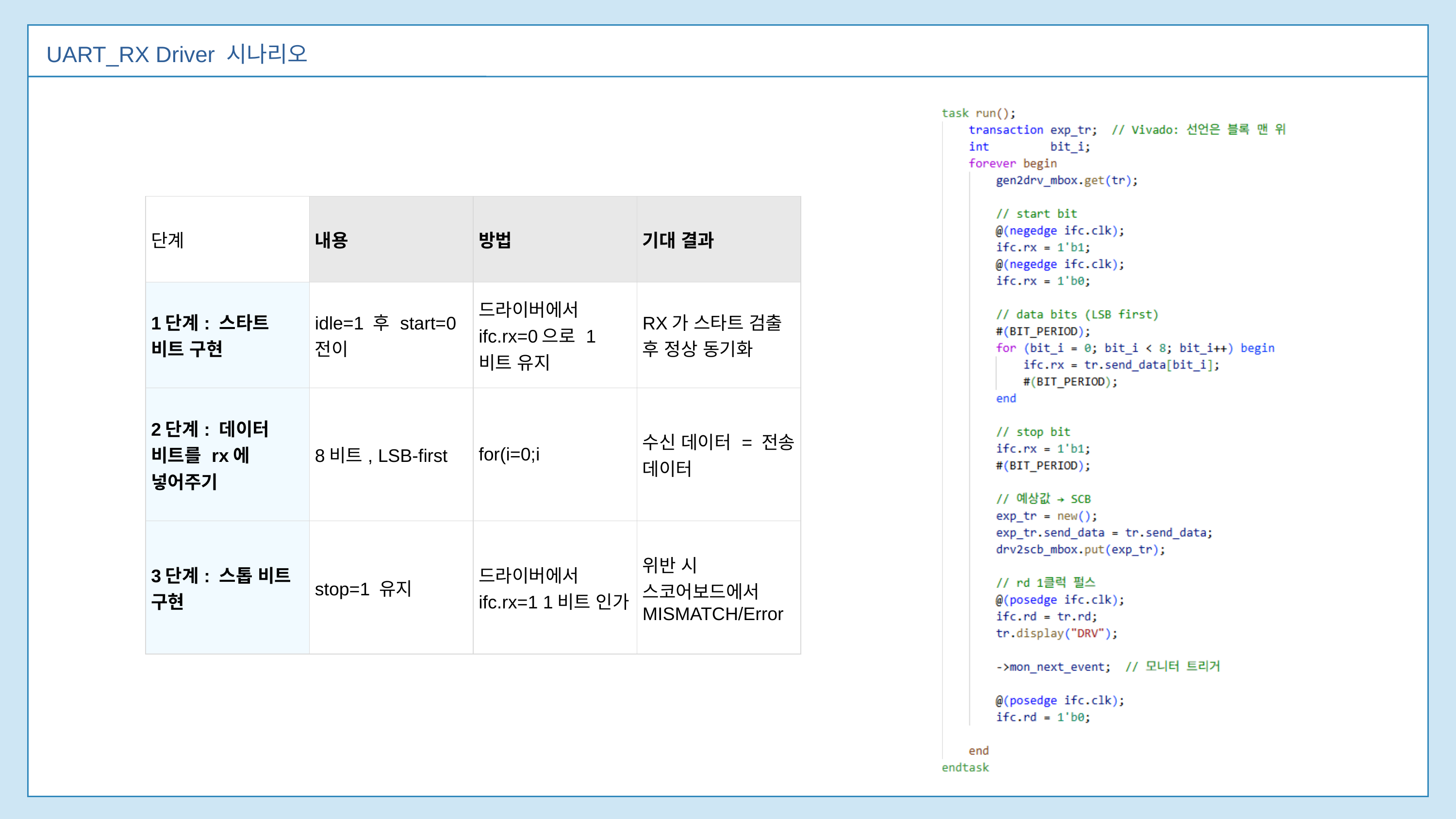

UART_RX Driver 시나리오

| 단계 | 내용 | 방법 | 기대 결과 |
| --- | --- | --- | --- |
| 1단계: 스타트 비트 구현 | idle=1 후 start=0 전이 | 드라이버에서 ifc.rx=0으로 1비트 유지 | RX가 스타트 검출 후 정상 동기화 |
| 2단계: 데이터 비트를 rx에 넣어주기 | 8비트, LSB-first | for(i=0;i | 수신 데이터 = 전송 데이터 |
| 3단계: 스톱 비트 구현 | stop=1 유지 | 드라이버에서 ifc.rx=1 1비트 인가 | 위반 시 스코어보드에서 MISMATCH/Error |